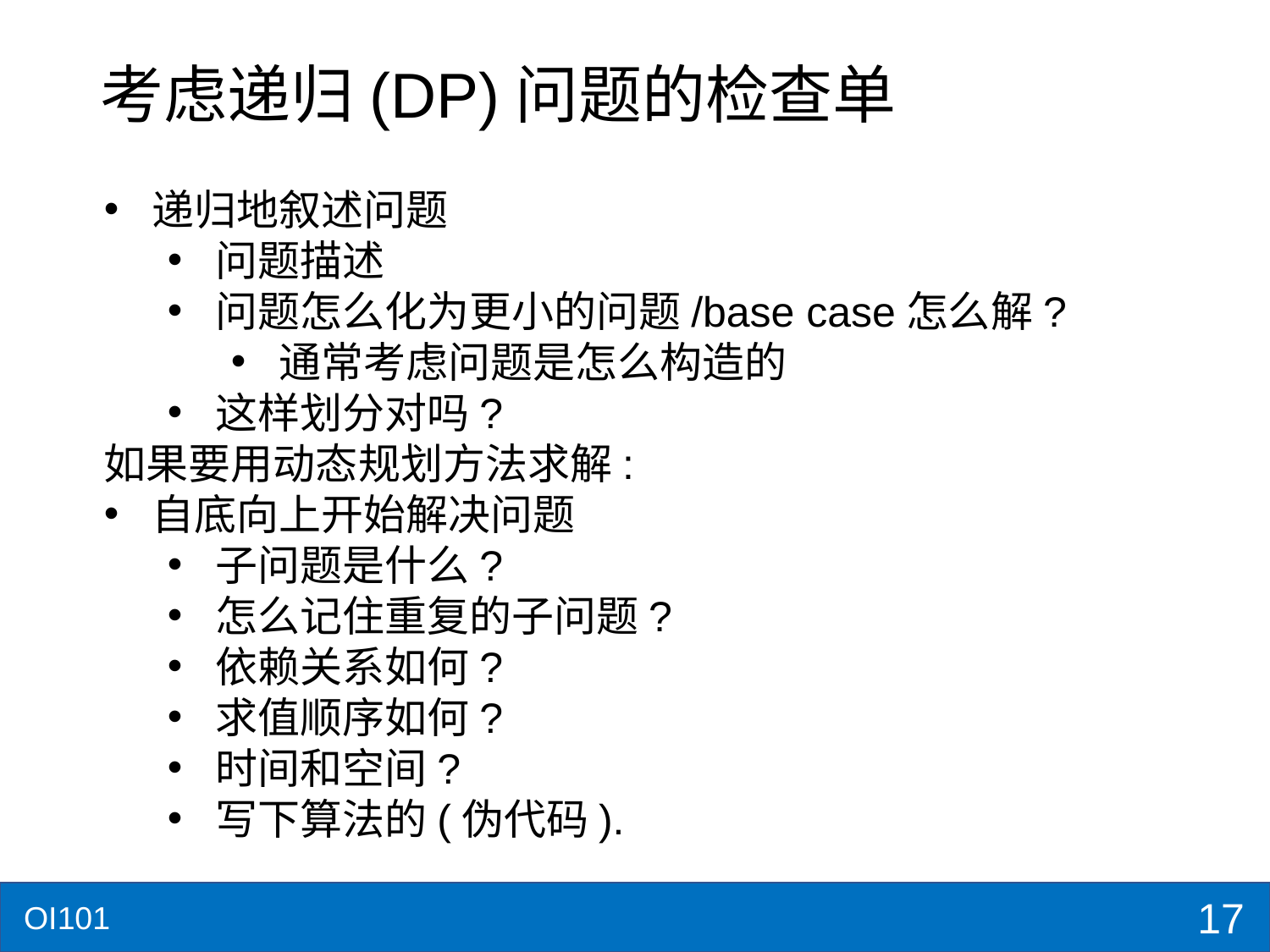

# 考虑递归(DP)问题的检查单
递归地叙述问题
问题描述
问题怎么化为更小的问题/base case怎么解?
通常考虑问题是怎么构造的
这样划分对吗?
如果要用动态规划方法求解:
自底向上开始解决问题
子问题是什么?
怎么记住重复的子问题?
依赖关系如何?
求值顺序如何?
时间和空间?
写下算法的(伪代码).
17